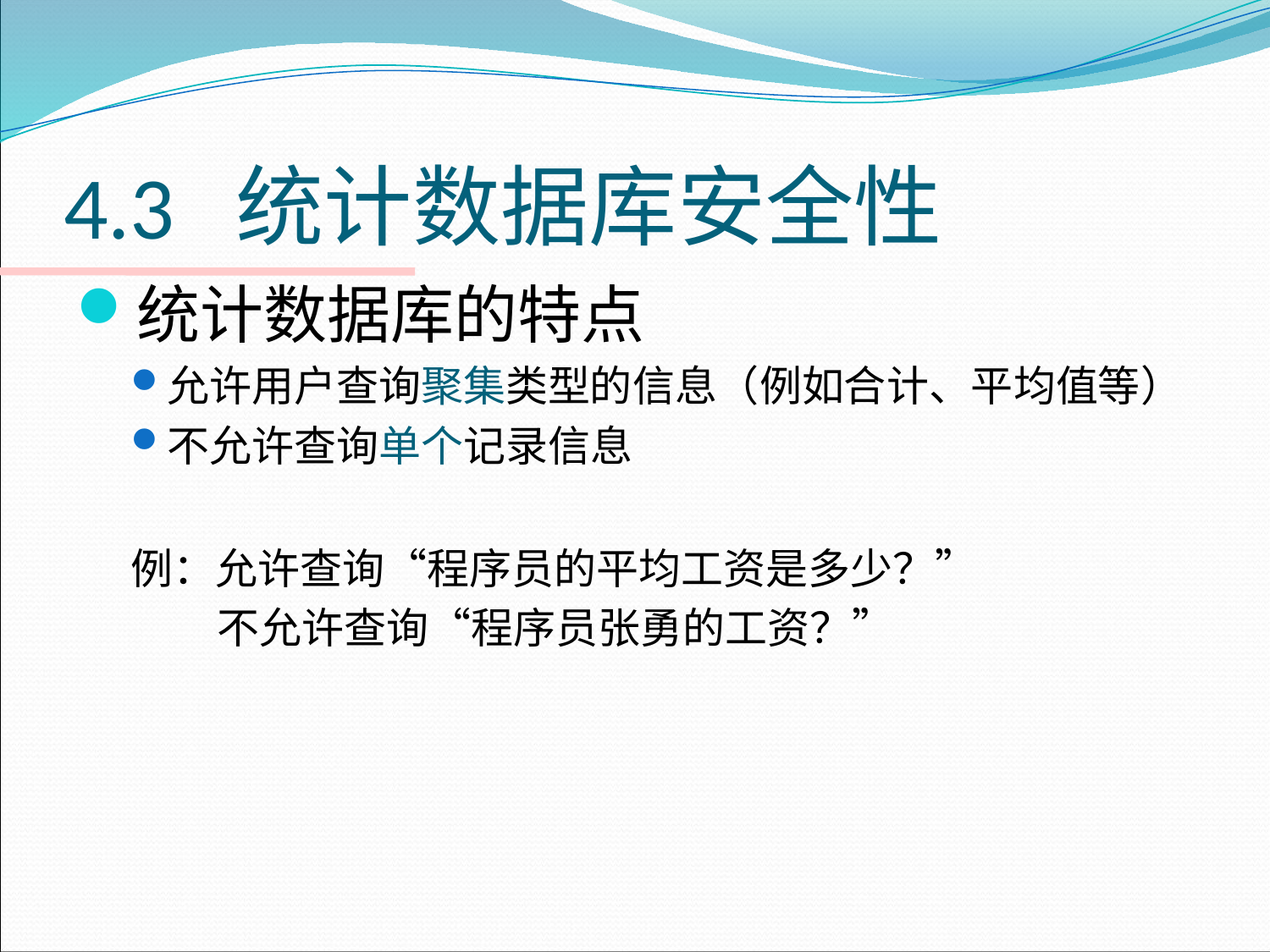

# 4.3  统计数据库安全性
统计数据库的特点
允许用户查询聚集类型的信息（例如合计、平均值等）
不允许查询单个记录信息

例：允许查询“程序员的平均工资是多少？”
        不允许查询“程序员张勇的工资？”

486